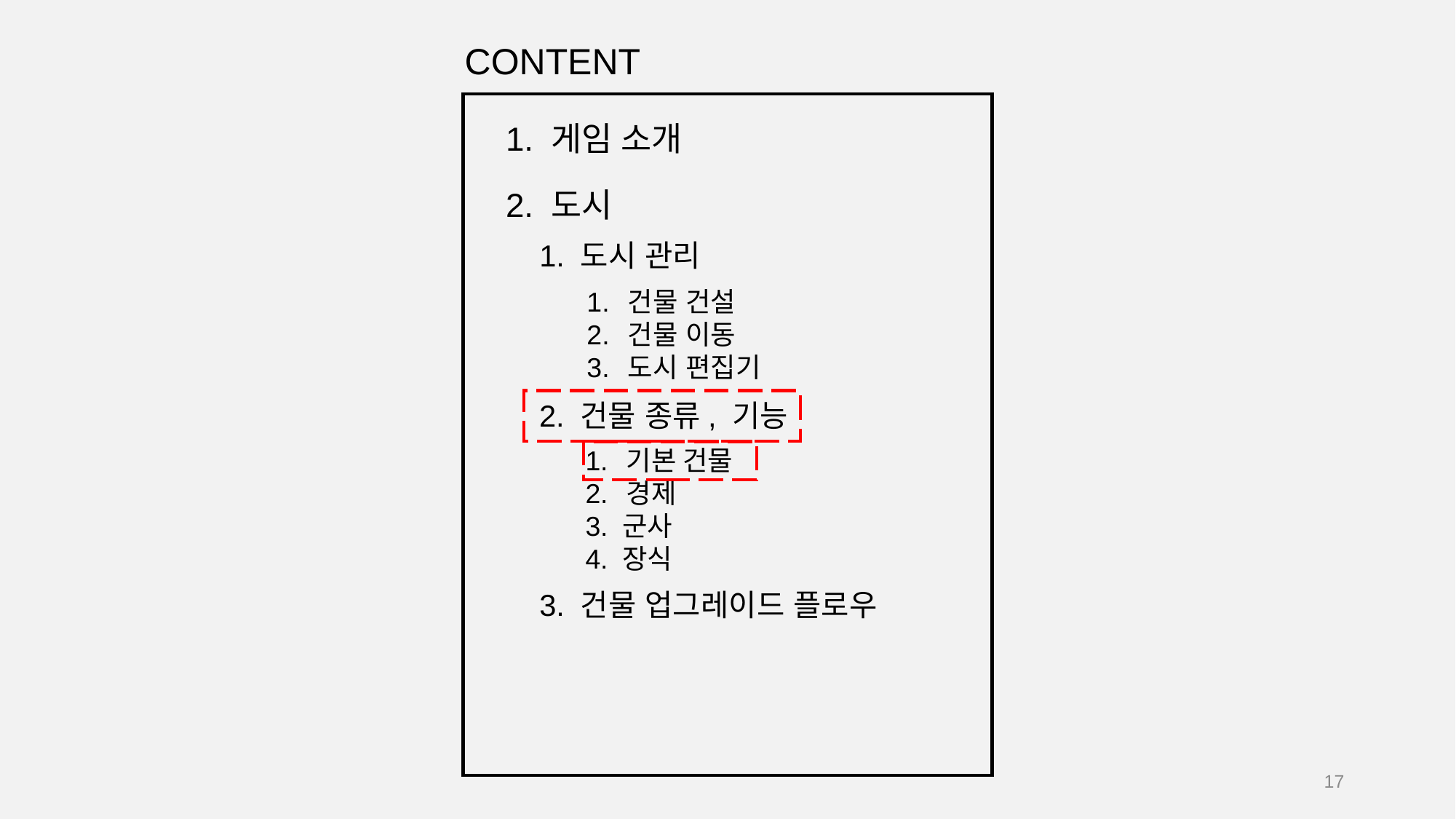

CONTENTS

1. 게임 소개
2. 도시
1. 도시 관리
건물 건설
건물 이동
도시 편집기

2. 건물 종류, 기능
기본 건물
경제
3. 군사
4. 장식

3. 건물 업그레이드 플로우
17